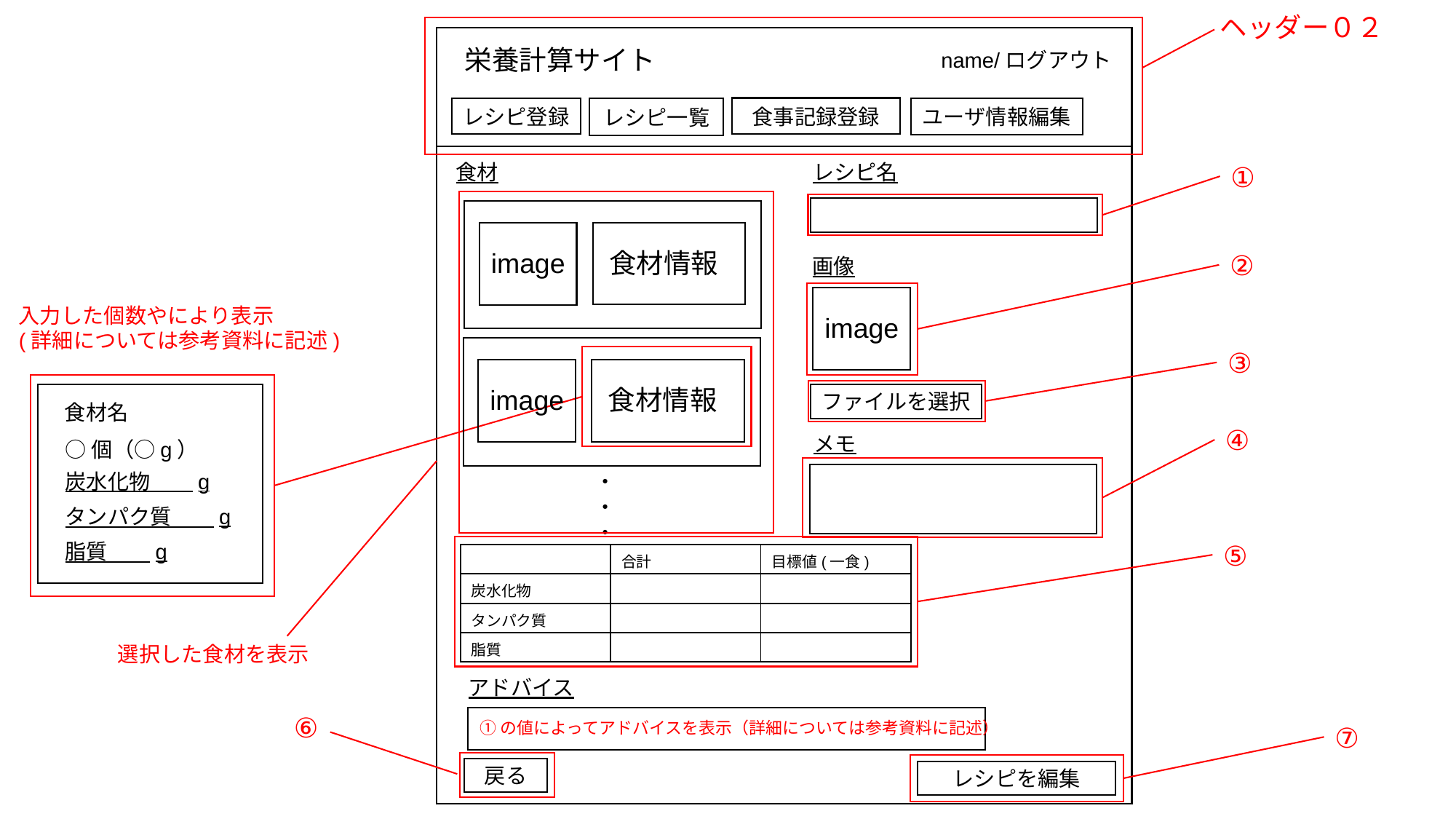

ヘッダー０２

画面id
S-05-02

栄養計算サイト
name/ログアウト

食事記録登録
レシピ登録
ユーザ情報編集
レシピ一覧
レシピ名
食材
①

image
食材情報
②

画像

image
入力した個数やにより表示
(詳細については参考資料に記述)

image
食材情報
③

ファイルを選択
食材名
④

メモ
○個（○g）
炭水化物　　g
・
・
・

タンパク質　　g
脂質　　g
⑤

|  | 合計 | 目標値(一食) |
| --- | --- | --- |
| 炭水化物 |  |  |
| タンパク質 |  |  |
| 脂質 |  |  |
選択した食材を表示
アドバイス
⑥

①の値によってアドバイスを表示（詳細については参考資料に記述）
⑦

戻る
レシピを編集